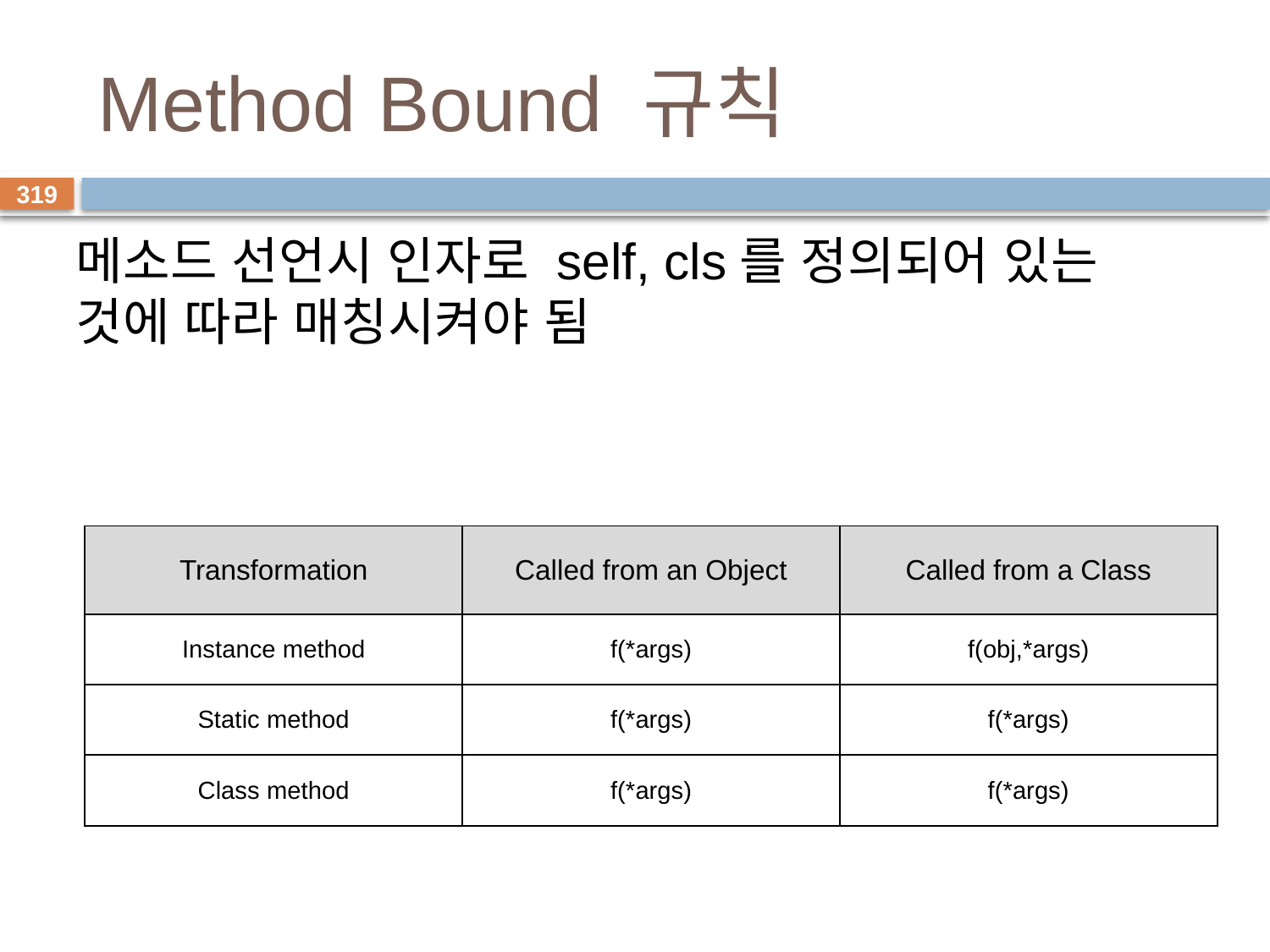

# Method Bound 규칙
319
메소드 선언시 인자로 self, cls를 정의되어 있는 것에 따라 매칭시켜야 됨
| Transformation | Called from an Object | Called from a Class |
| --- | --- | --- |
| Instance method | f(\*args) | f(obj,\*args) |
| Static method | f(\*args) | f(\*args) |
| Class method | f(\*args) | f(\*args) |